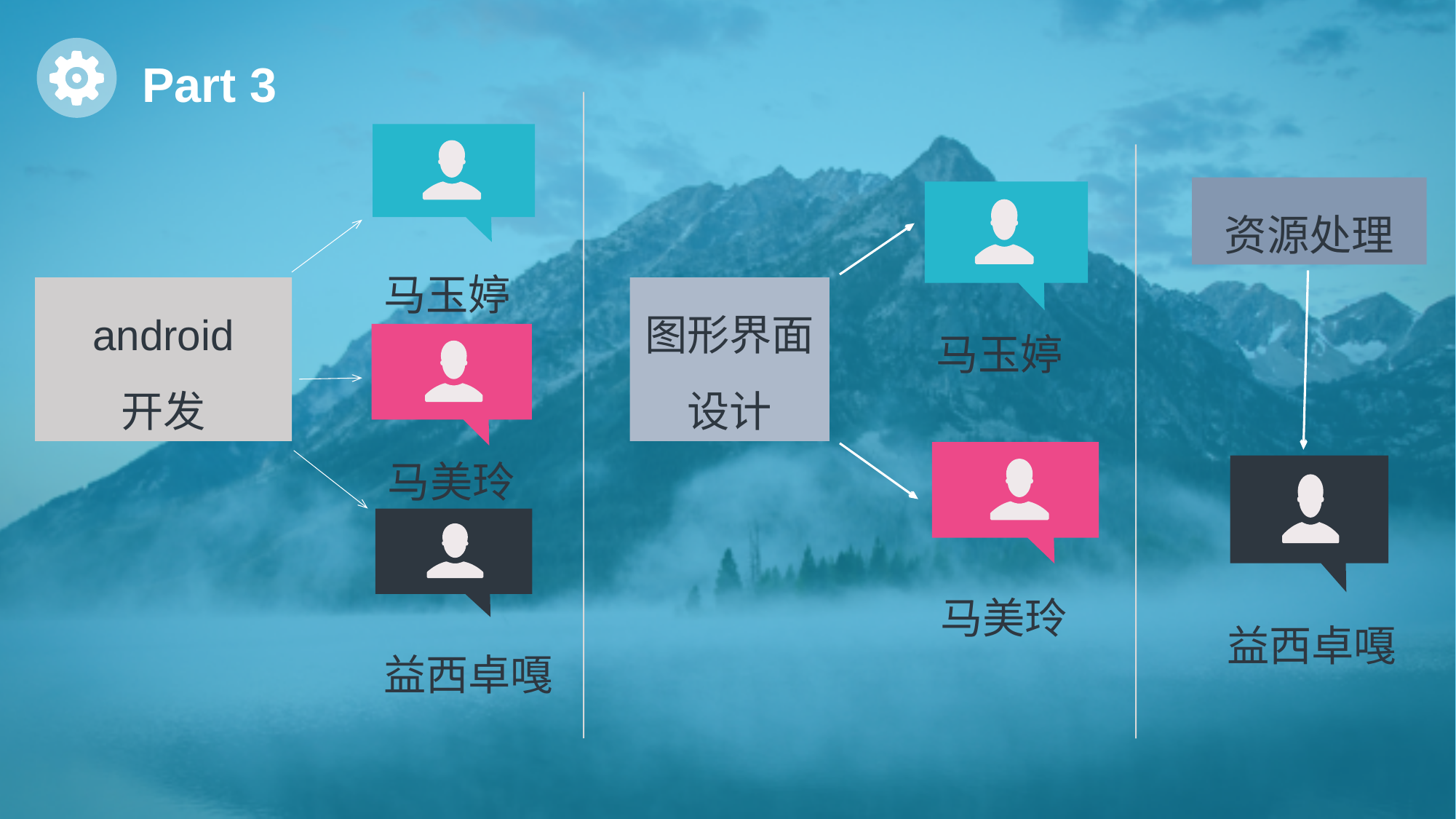

Part 3

马玉婷

资源处理

马玉婷

图形界面设计
android
开发

马美玲

马美玲

益西卓嘎

益西卓嘎